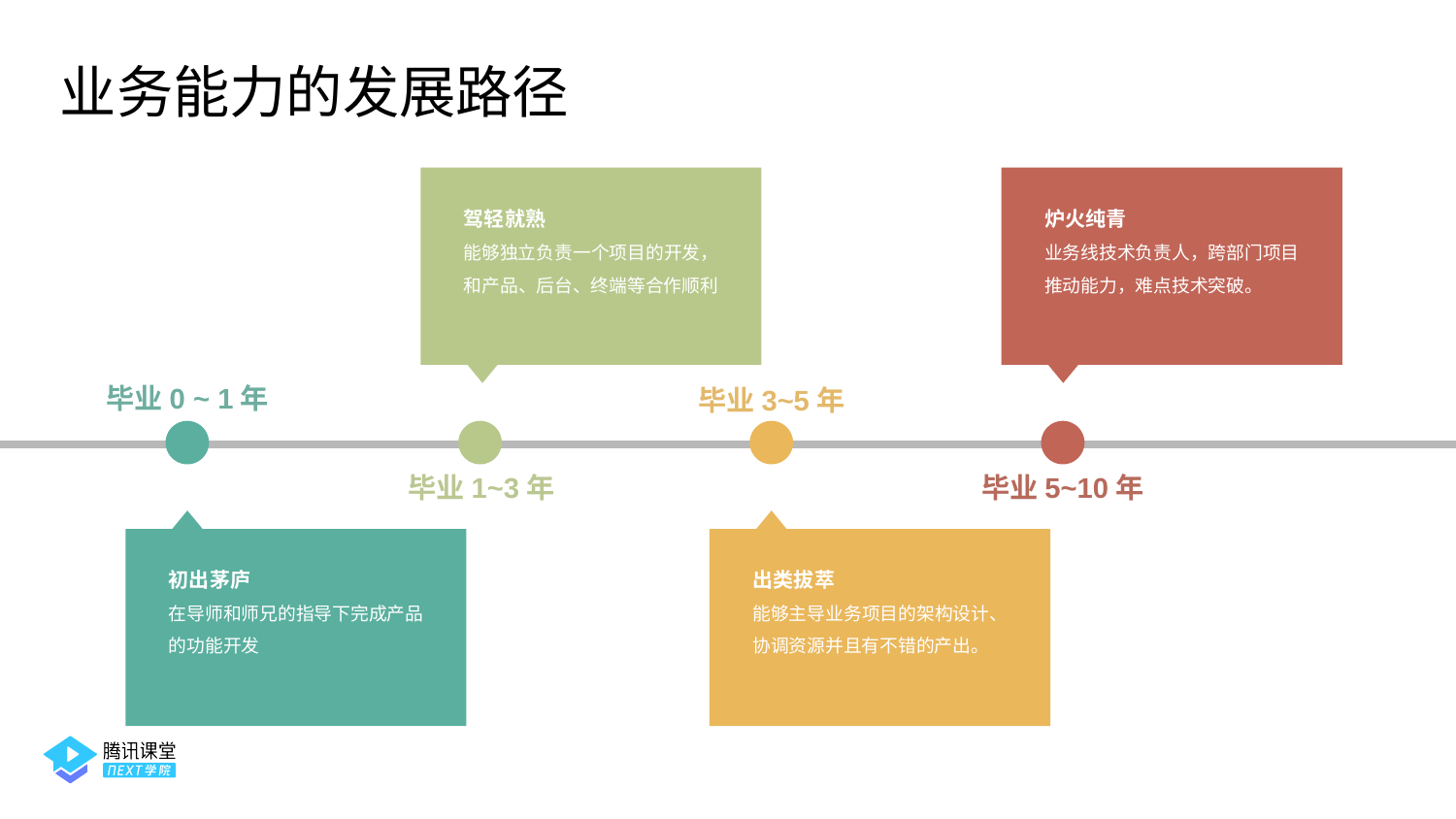

业务能力的发展路径

驾轻就熟
能够独立负责一个项目的开发，和产品、后台、终端等合作顺利
炉火纯青
业务线技术负责人，跨部门项目推动能力，难点技术突破。
毕业0 ~ 1年
毕业3~5年

毕业1~3年
毕业5~10年

初出茅庐
在导师和师兄的指导下完成产品的功能开发
出类拔萃
能够主导业务项目的架构设计、协调资源并且有不错的产出。